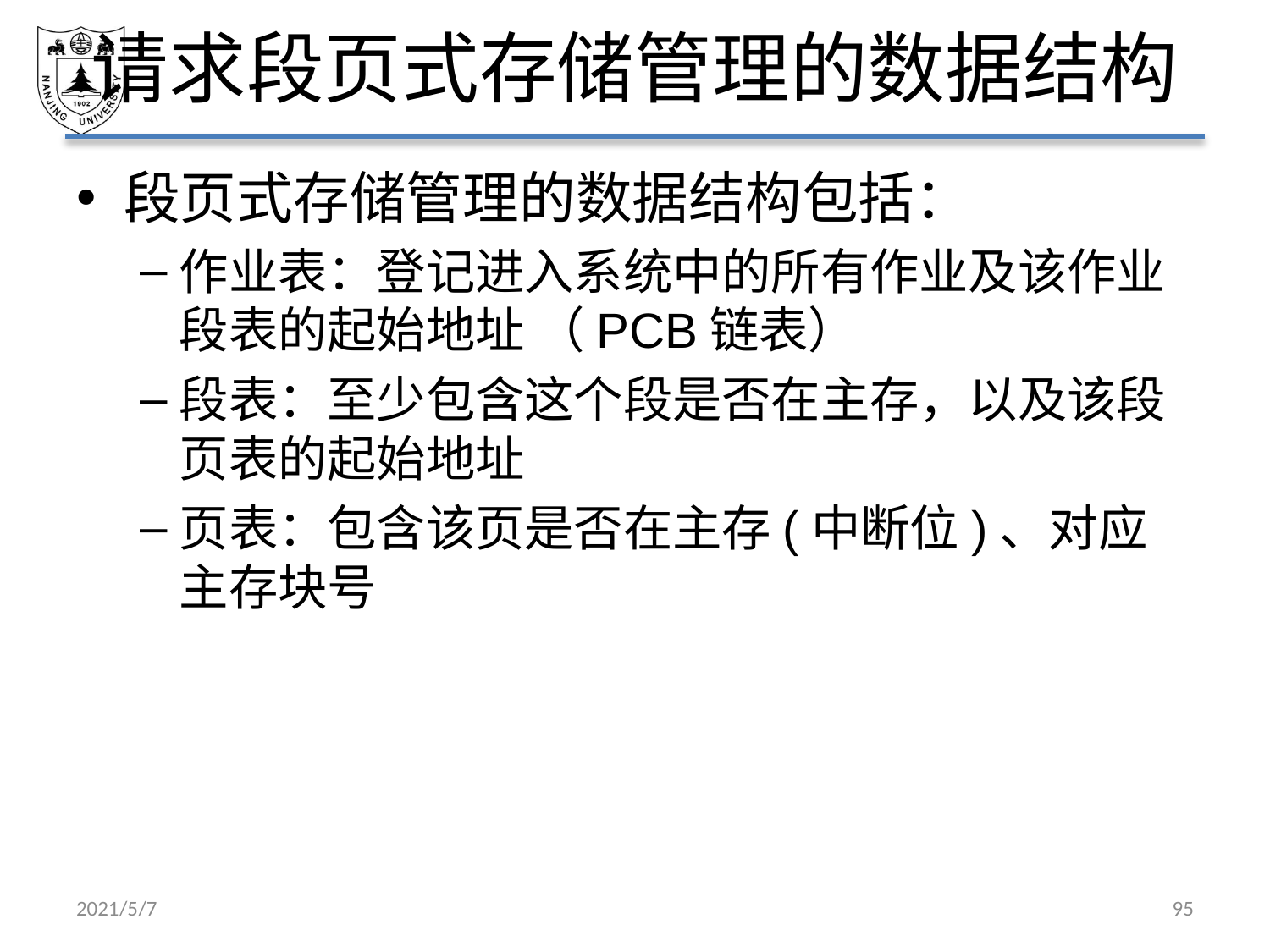

# 请求段页式存储管理的数据结构
段页式存储管理的数据结构包括：
作业表：登记进入系统中的所有作业及该作业段表的起始地址 （PCB链表）
段表：至少包含这个段是否在主存，以及该段页表的起始地址
页表：包含该页是否在主存(中断位)、对应主存块号
2021/5/7
95